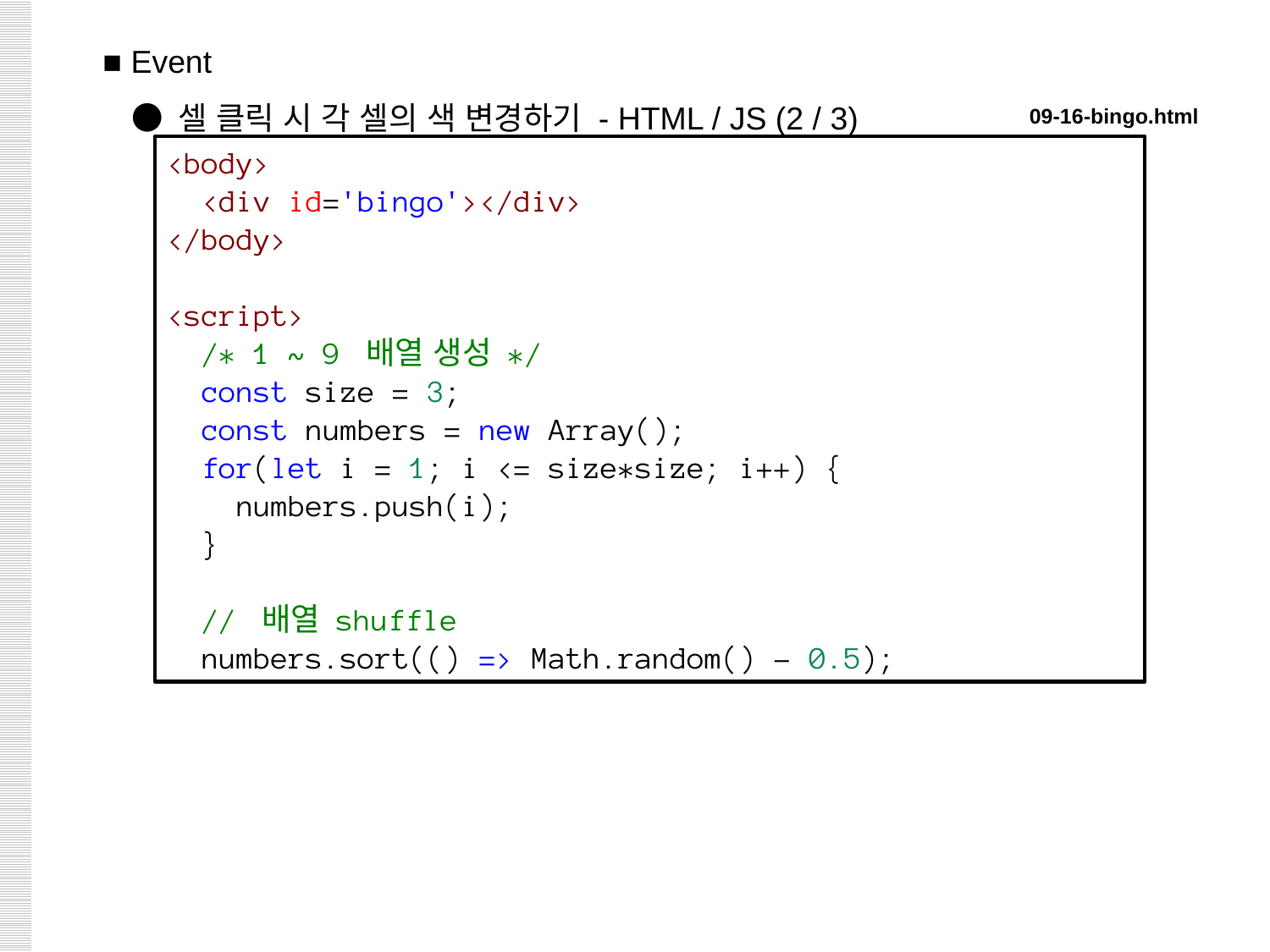

■ Event
    ● 셀 클릭 시 각 셀의 색 변경하기 - HTML / JS (2 / 3)
09-16-bingo.html
<body>
  <div id='bingo'></div>
</body>

<script>
  /* 1 ~ 9 배열 생성 */
  const size = 3;
  const numbers = new Array();
  for(let i = 1; i <= size*size; i++) {
    numbers.push(i);
  }

  // 배열 shuffle
  numbers.sort(() => Math.random() - 0.5);